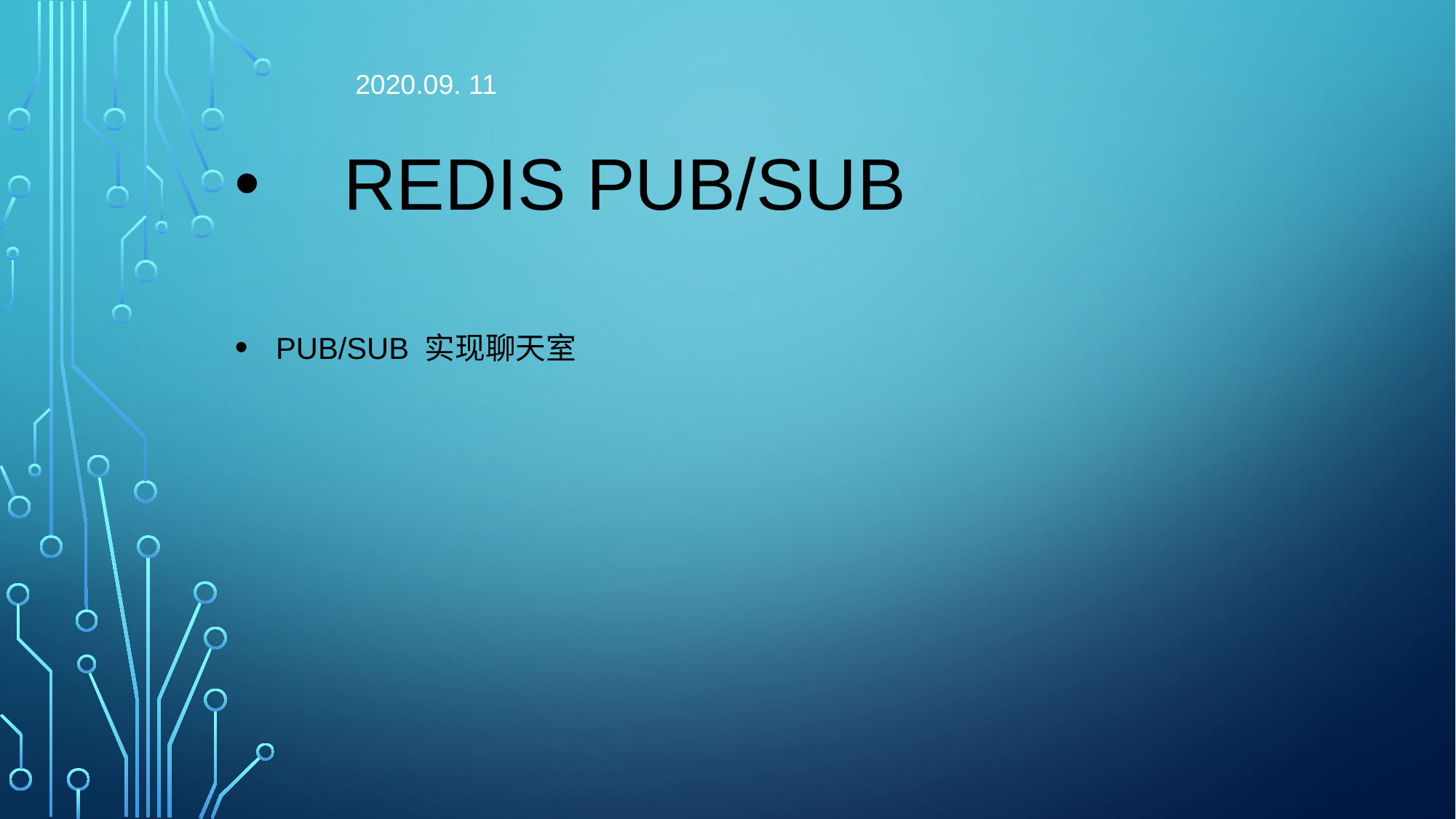

2020.09. 11
# Redis pub/sub

pub/sub 实现聊天室